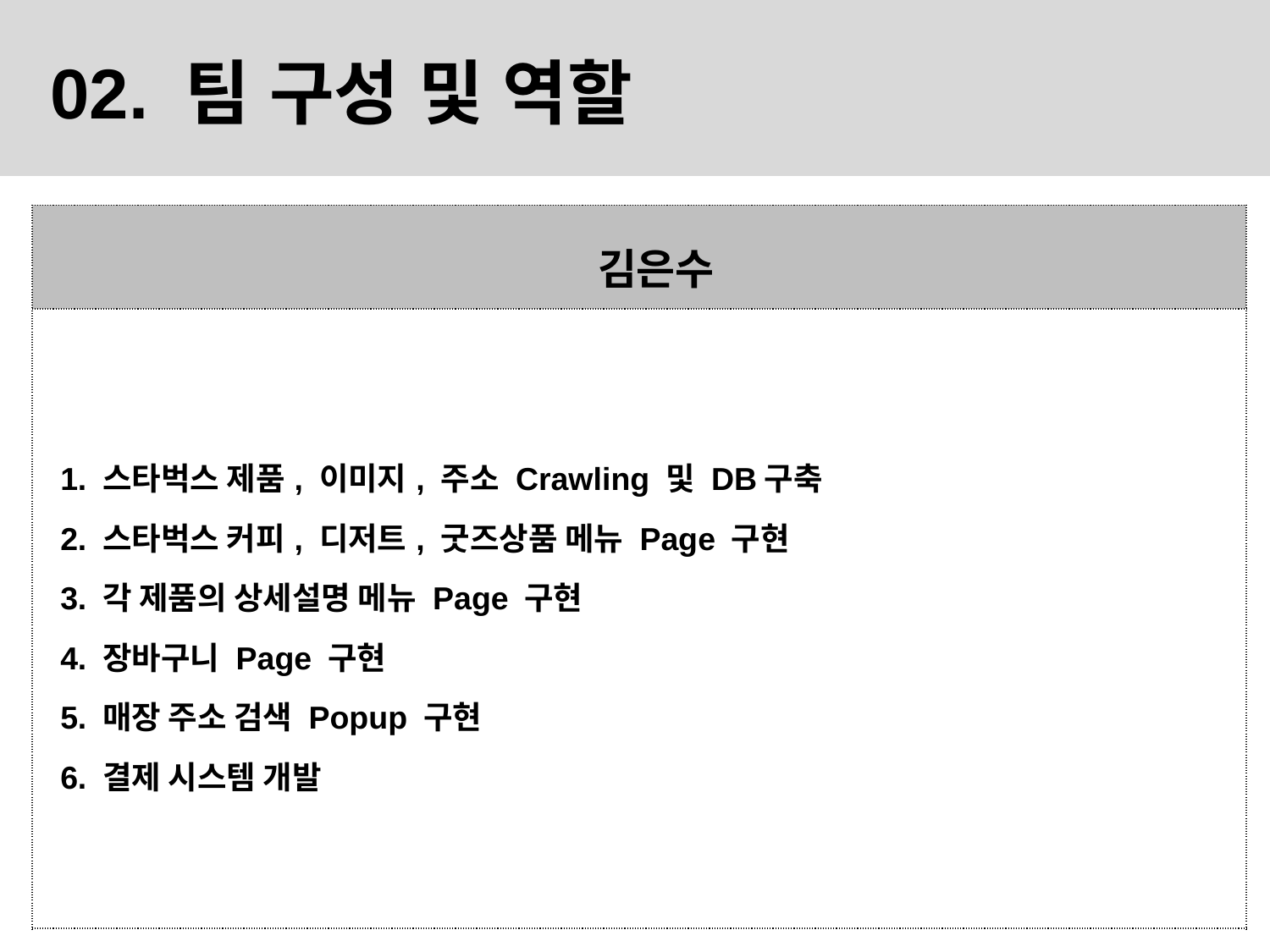

02. 팀 구성 및 역할
| 김은수 |
| --- |
| 1. 스타벅스 제품, 이미지, 주소 Crawling 및 DB구축   2. 스타벅스 커피, 디저트, 굿즈상품 메뉴 Page 구현   3. 각 제품의 상세설명 메뉴 Page 구현   4. 장바구니 Page 구현   5. 매장 주소 검색 Popup 구현   6. 결제 시스템 개발 |